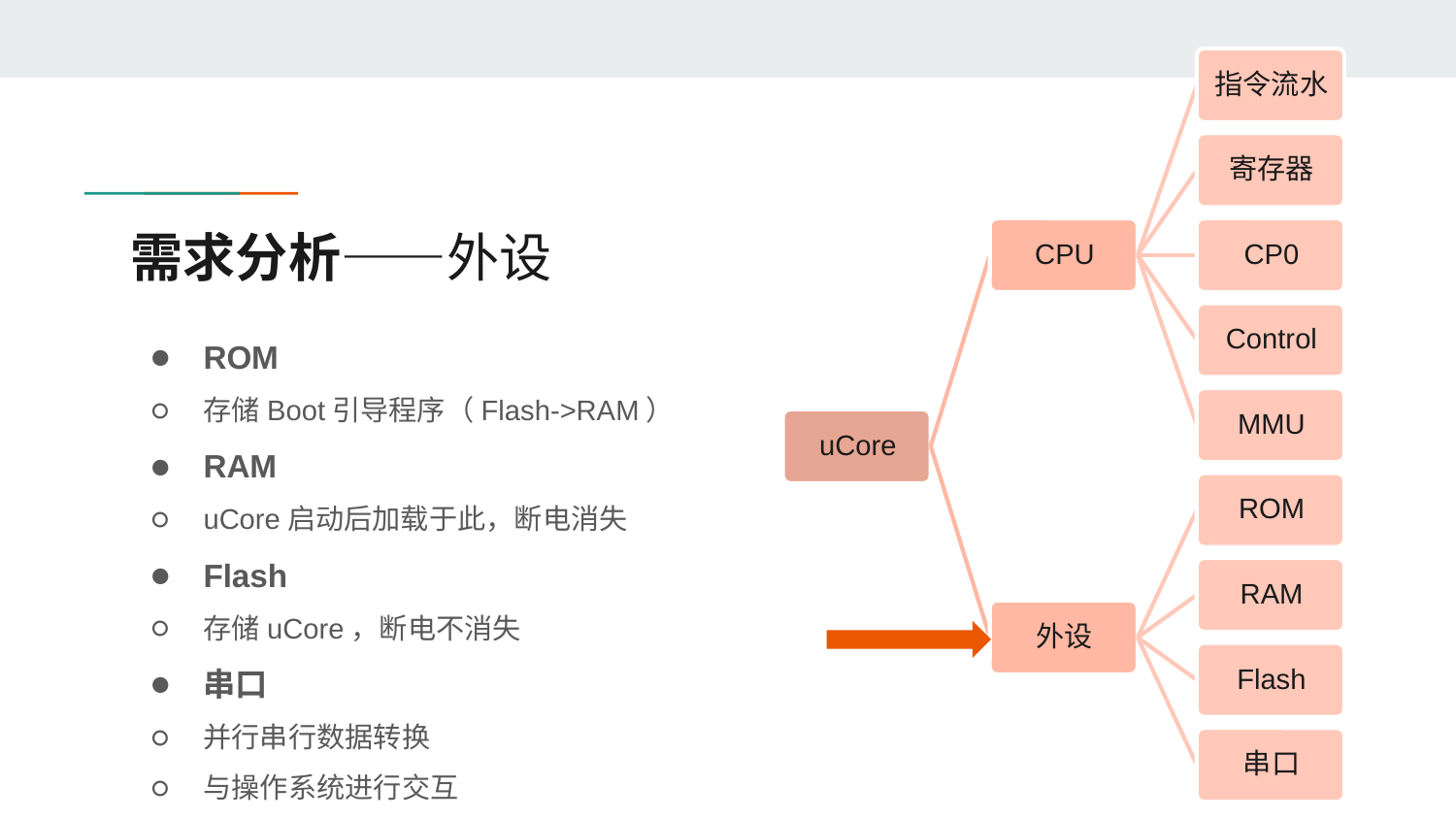

uCore

CPU

指令流水

寄存器

CP0

Control

MMU

外设

ROM

RAM

Flash

串口
# 需求分析——外设
ROM
存储Boot引导程序（Flash->RAM）
RAM
uCore启动后加载于此，断电消失
Flash
存储uCore，断电不消失
串口
并行串行数据转换
与操作系统进行交互